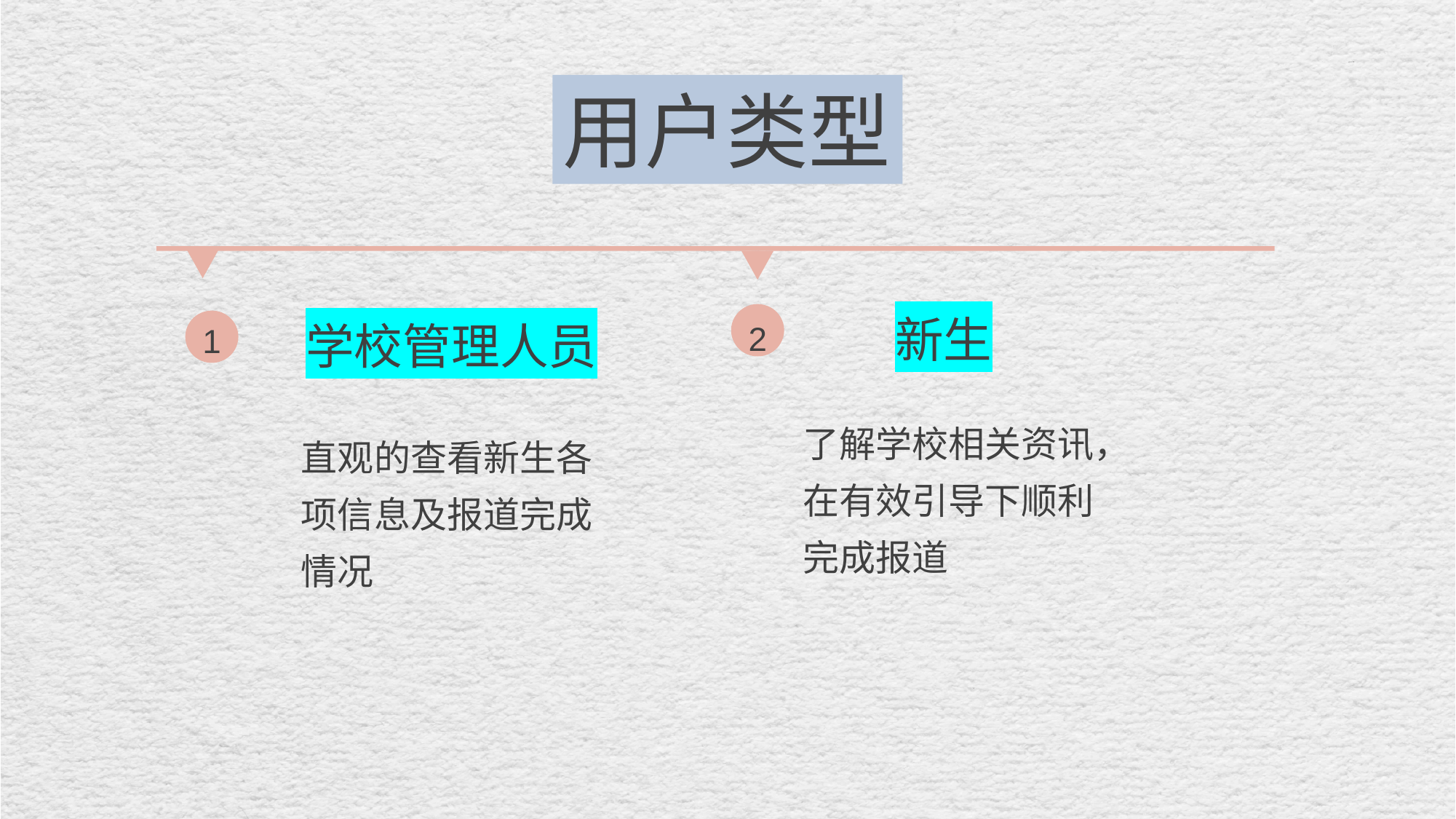

用户类型

2

1
新生
了解学校相关资讯，在有效引导下顺利完成报道
学校管理人员
直观的查看新生各项信息及报道完成情况